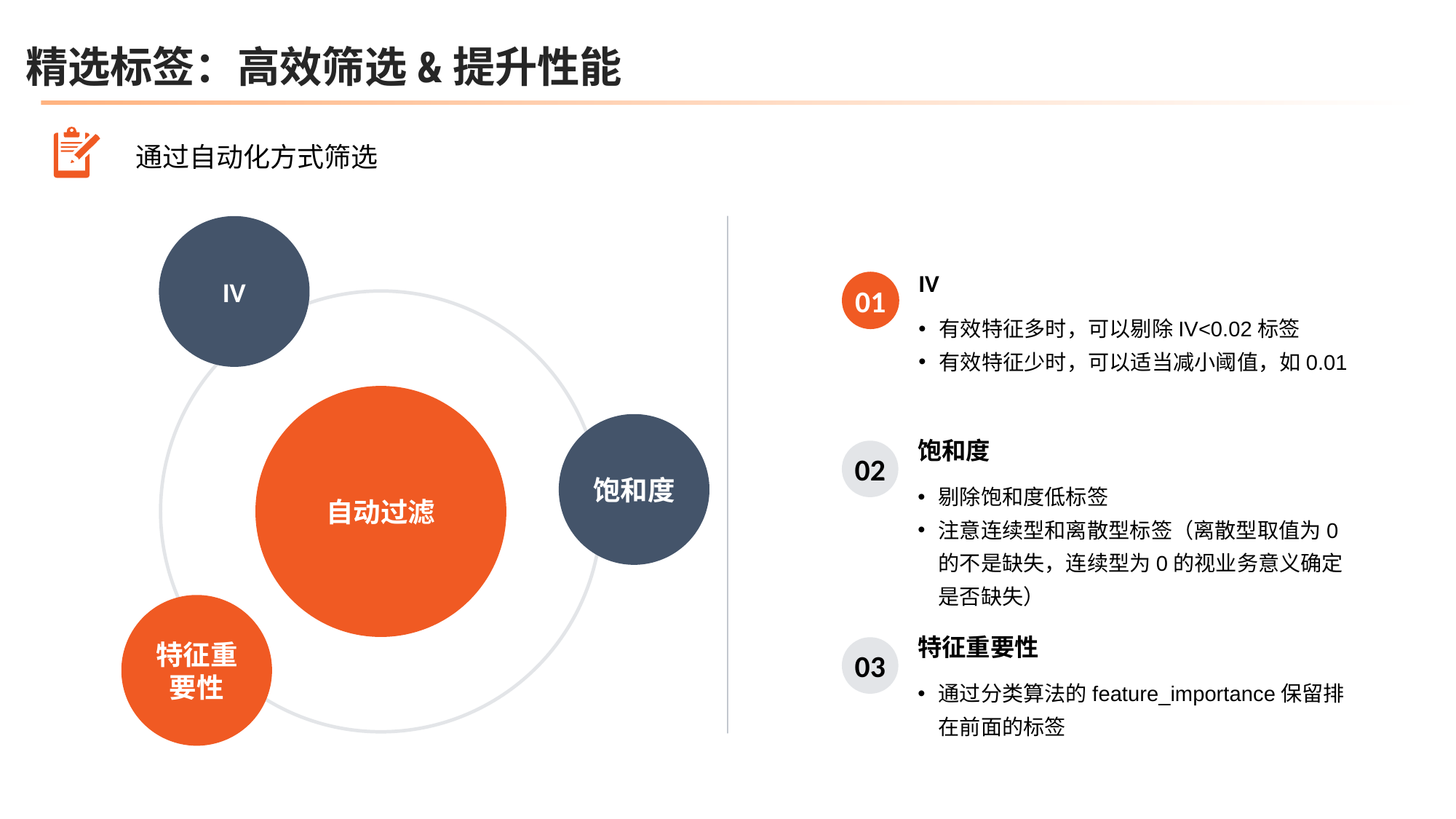

精选标签：高效筛选&提升性能

通过自动化方式筛选
IV
IV
有效特征多时，可以剔除IV<0.02标签
有效特征少时，可以适当减小阈值，如0.01
01

自动过滤
饱和度
饱和度
剔除饱和度低标签
注意连续型和离散型标签（离散型取值为0的不是缺失，连续型为0的视业务意义确定是否缺失）
02
特征重要性
特征重要性
通过分类算法的feature_importance保留排在前面的标签
03